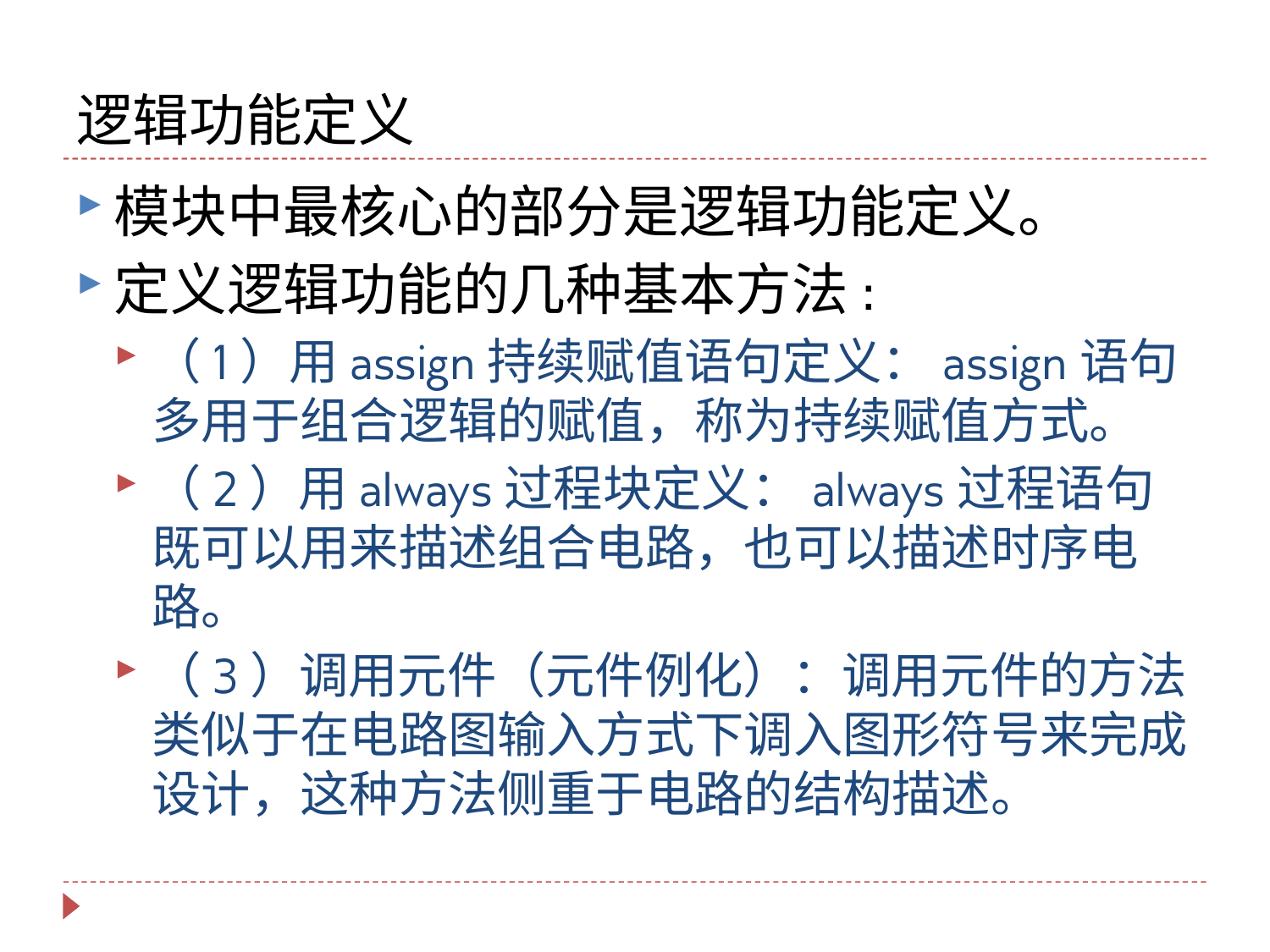

# 逻辑功能定义
模块中最核心的部分是逻辑功能定义。
定义逻辑功能的几种基本方法:
（1）用assign持续赋值语句定义：assign语句多用于组合逻辑的赋值，称为持续赋值方式。
（2）用always过程块定义：always过程语句既可以用来描述组合电路，也可以描述时序电路。
（3）调用元件（元件例化）：调用元件的方法类似于在电路图输入方式下调入图形符号来完成设计，这种方法侧重于电路的结构描述。